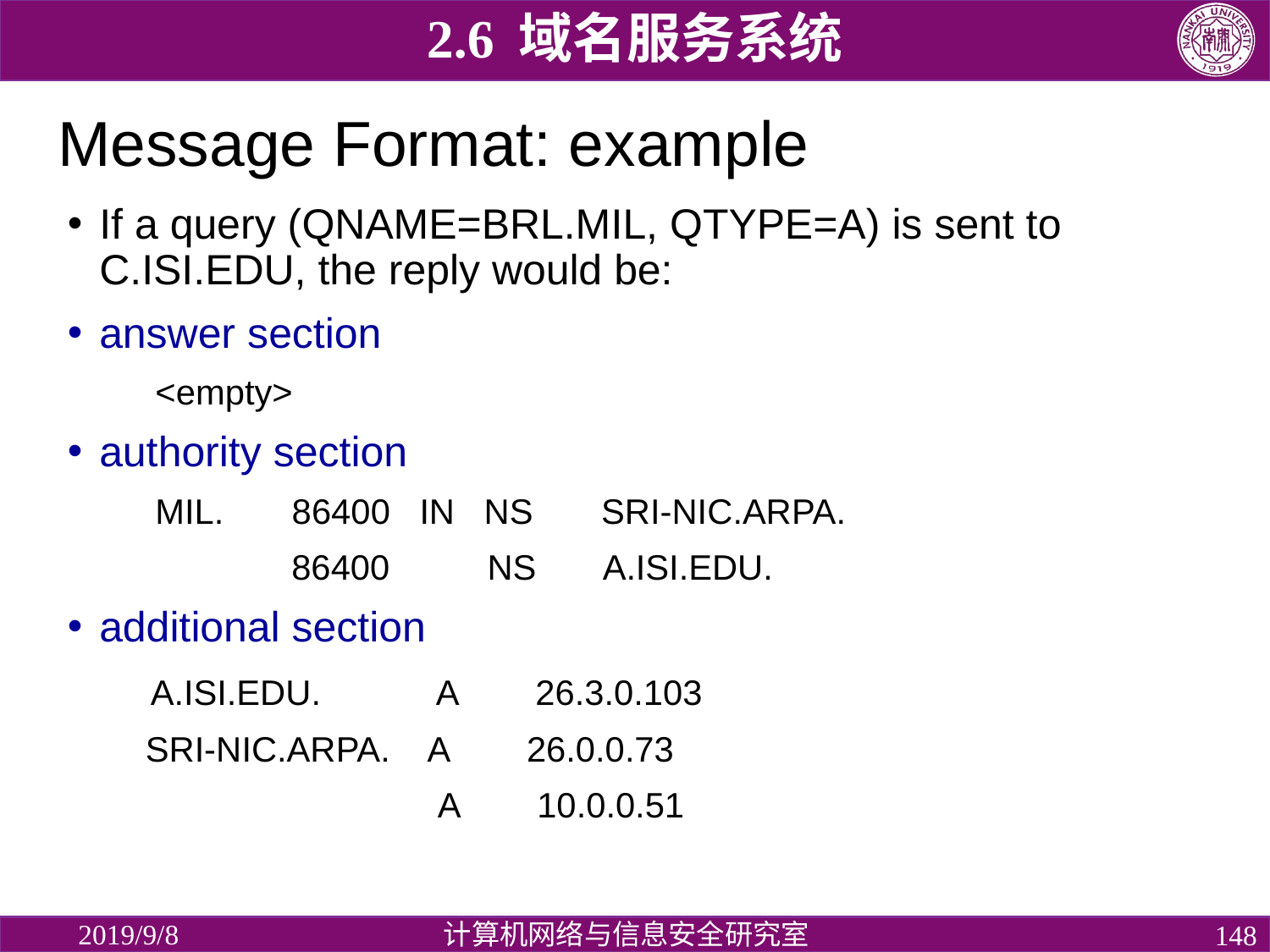

2.6 域名服务系统
# Message Format: example
If a query (QNAME=BRL.MIL, QTYPE=A) is sent to C.ISI.EDU, the reply would be:
answer section
         <empty>
authority section
         MIL.       86400   IN   NS       SRI-NIC.ARPA.
                       86400          NS       A.ISI.EDU.
additional section
       A.ISI.EDU.            A        26.3.0.103
        SRI-NIC.ARPA.    A        26.0.0.73
                                      A        10.0.0.51